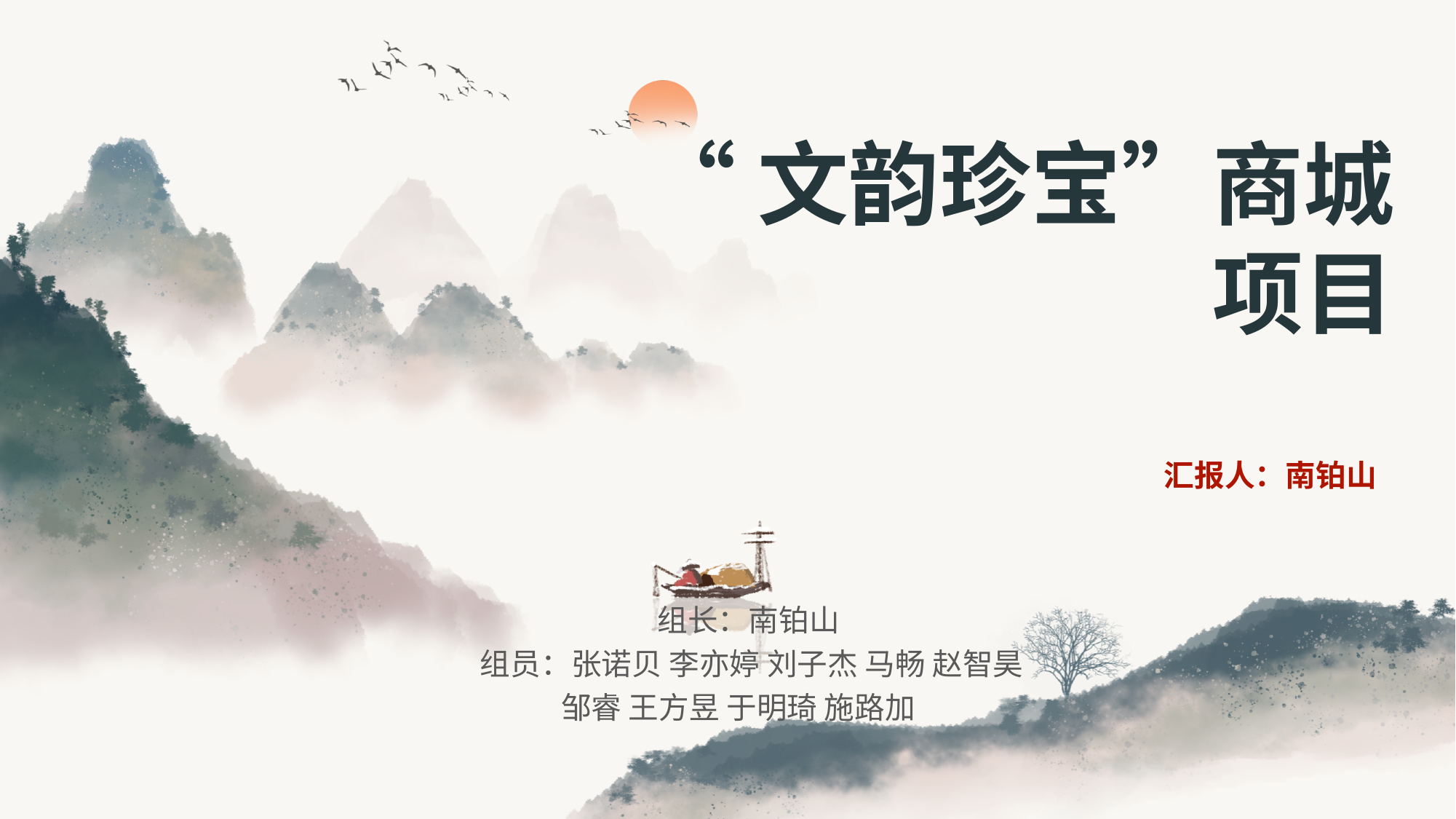

# “文韵珍宝”商城项目
汇报人：南铂山

组长：南铂山
组员：张诺贝 李亦婷 刘子杰 马畅 赵智昊
邹睿 王方昱 于明琦 施路加